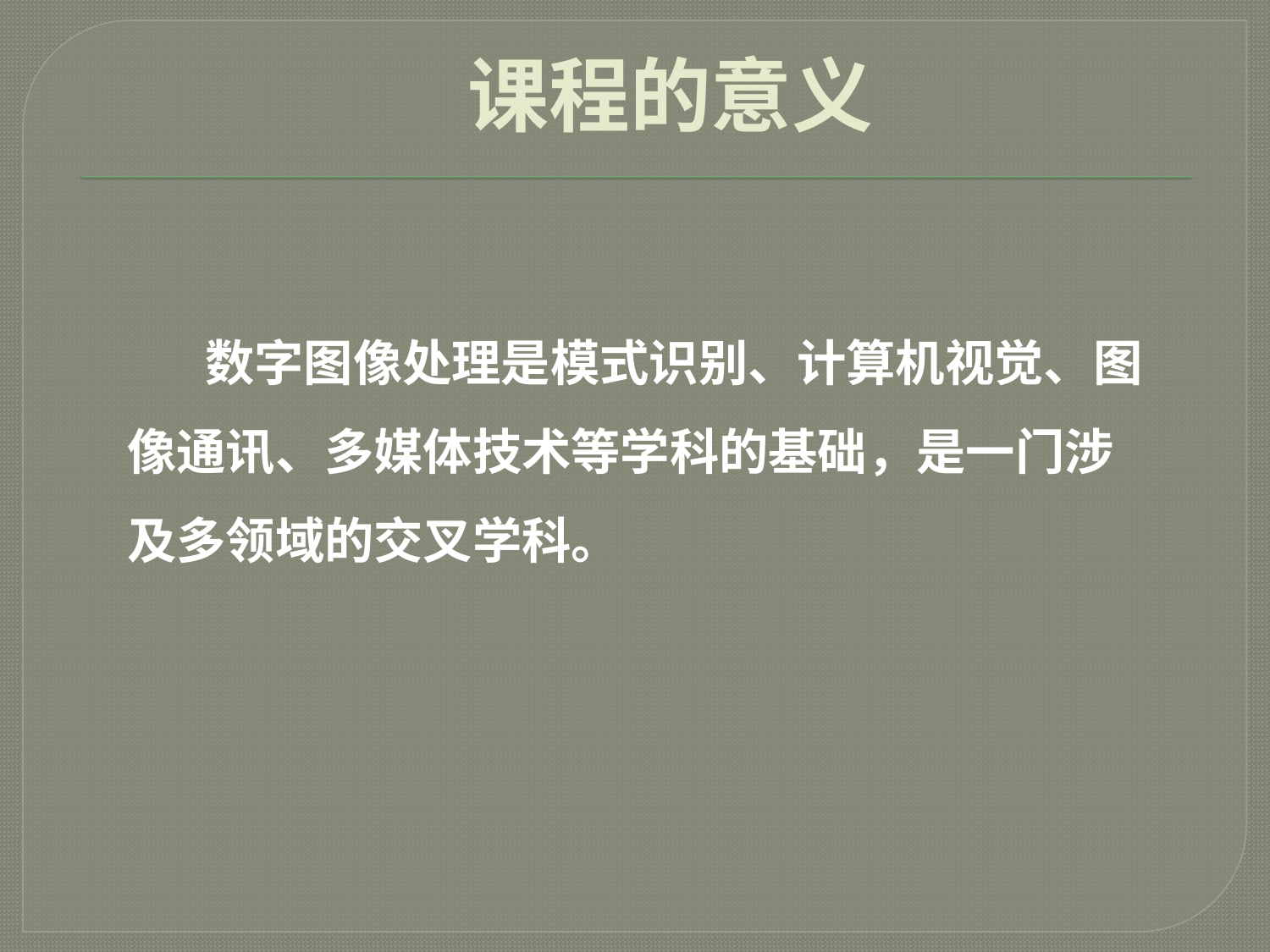

# 课程的意义
      数字图像处理是模式识别、计算机视觉、图像通讯、多媒体技术等学科的基础，是一门涉及多领域的交叉学科。